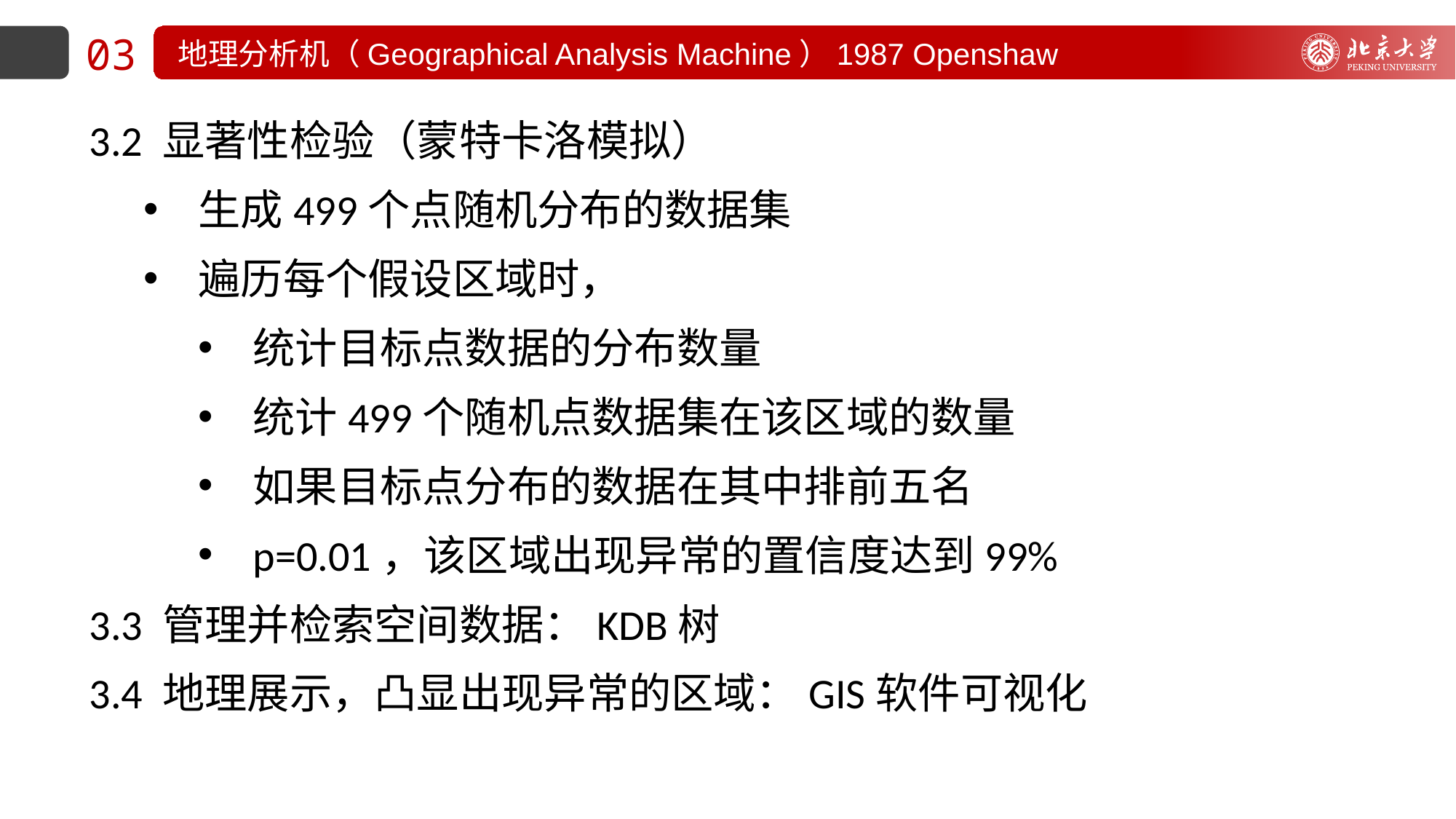

03

地理分析机（Geographical Analysis Machine）1987 Openshaw

3.2 显著性检验（蒙特卡洛模拟）
生成499个点随机分布的数据集
遍历每个假设区域时，
统计目标点数据的分布数量
统计499个随机点数据集在该区域的数量
如果目标点分布的数据在其中排前五名
p=0.01，该区域出现异常的置信度达到99%
3.3 管理并检索空间数据：KDB树
3.4 地理展示，凸显出现异常的区域：GIS软件可视化